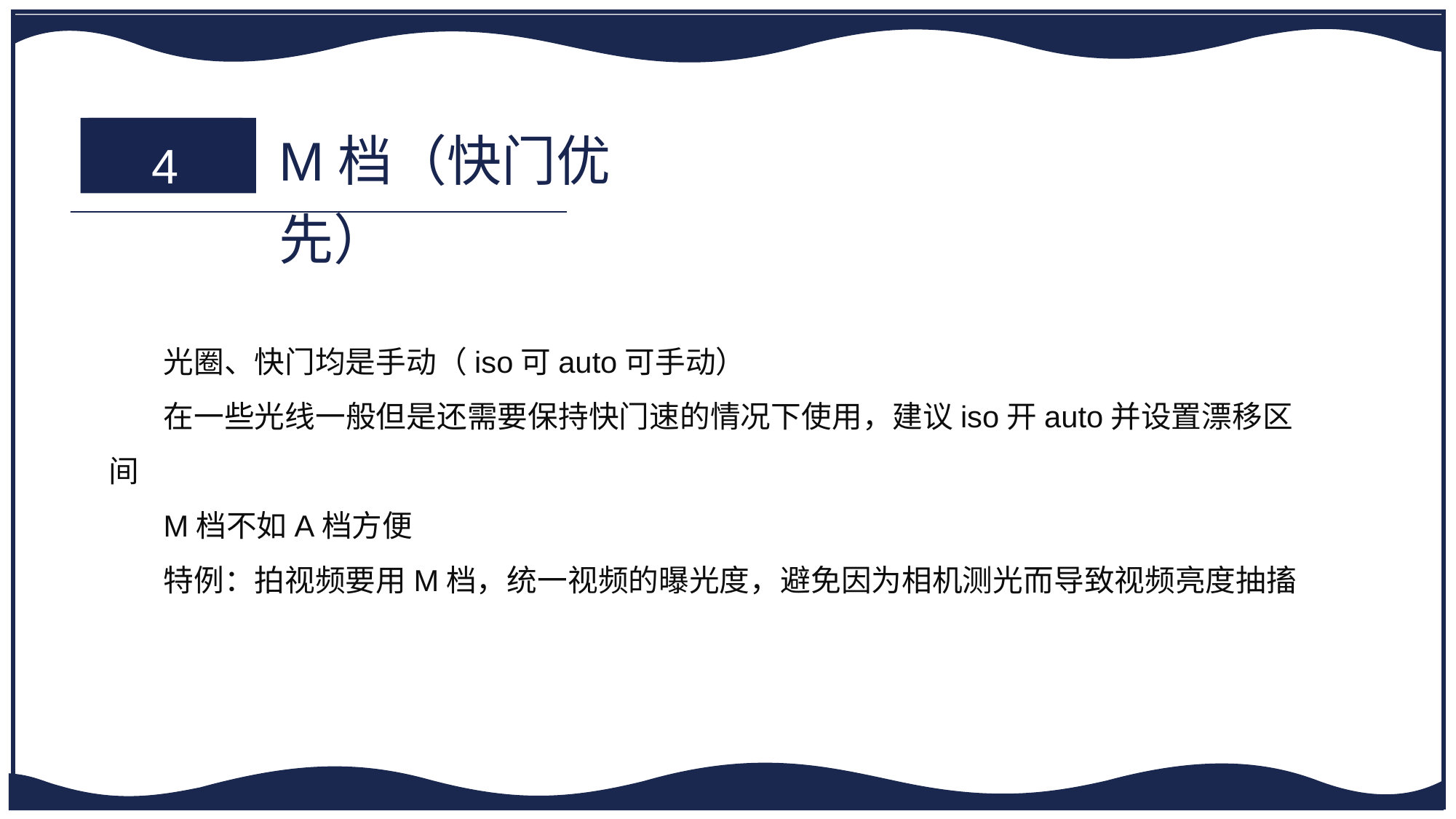

M档（快门优先）

4
光圈、快门均是手动（iso可auto可手动）
在一些光线一般但是还需要保持快门速的情况下使用，建议iso开auto并设置漂移区间
M档不如A档方便
特例：拍视频要用M档，统一视频的曝光度，避免因为相机测光而导致视频亮度抽搐